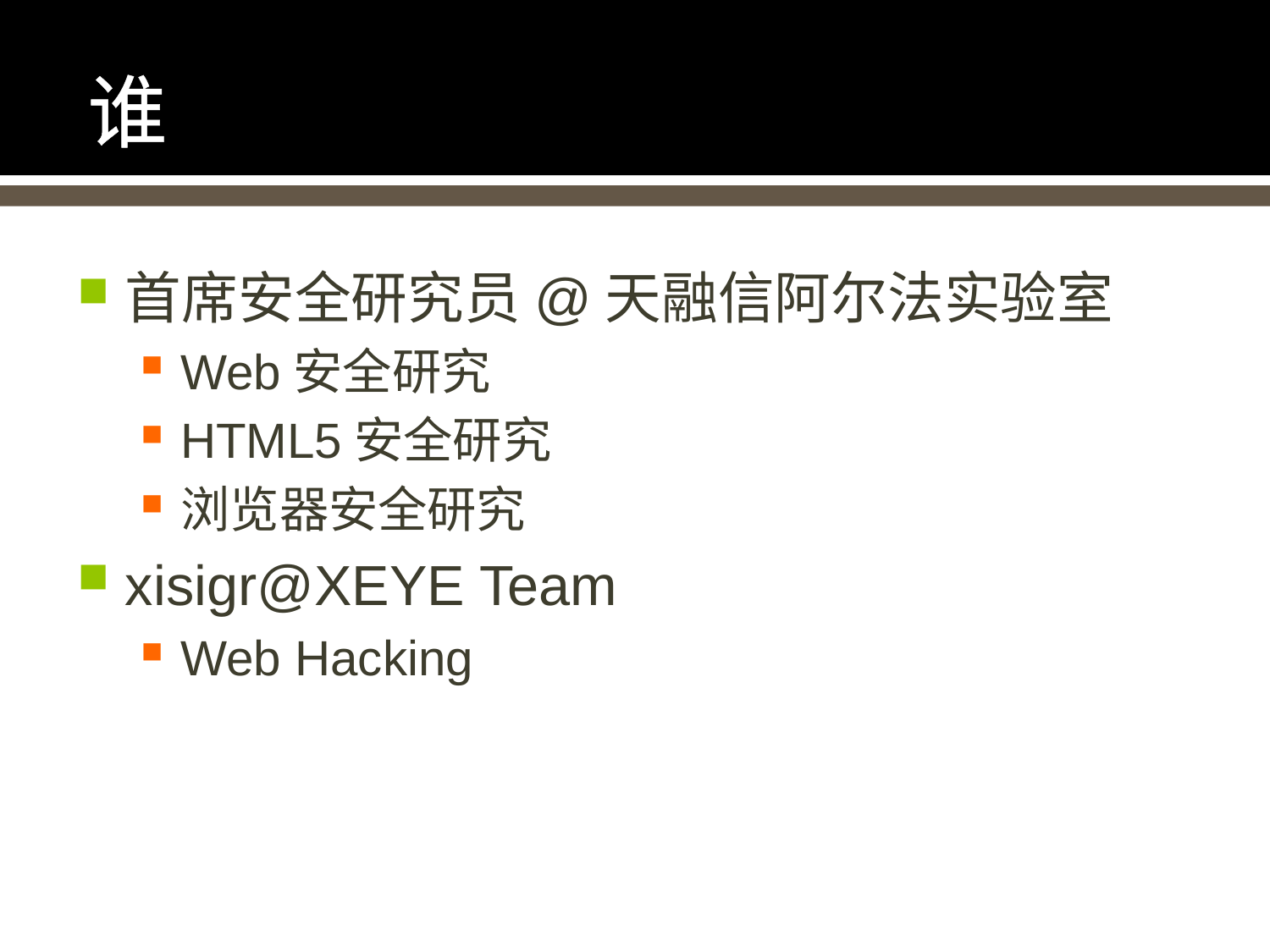

# 谁
首席安全研究员@天融信阿尔法实验室
Web安全研究
HTML5安全研究
浏览器安全研究
xisigr@XEYE Team
Web Hacking